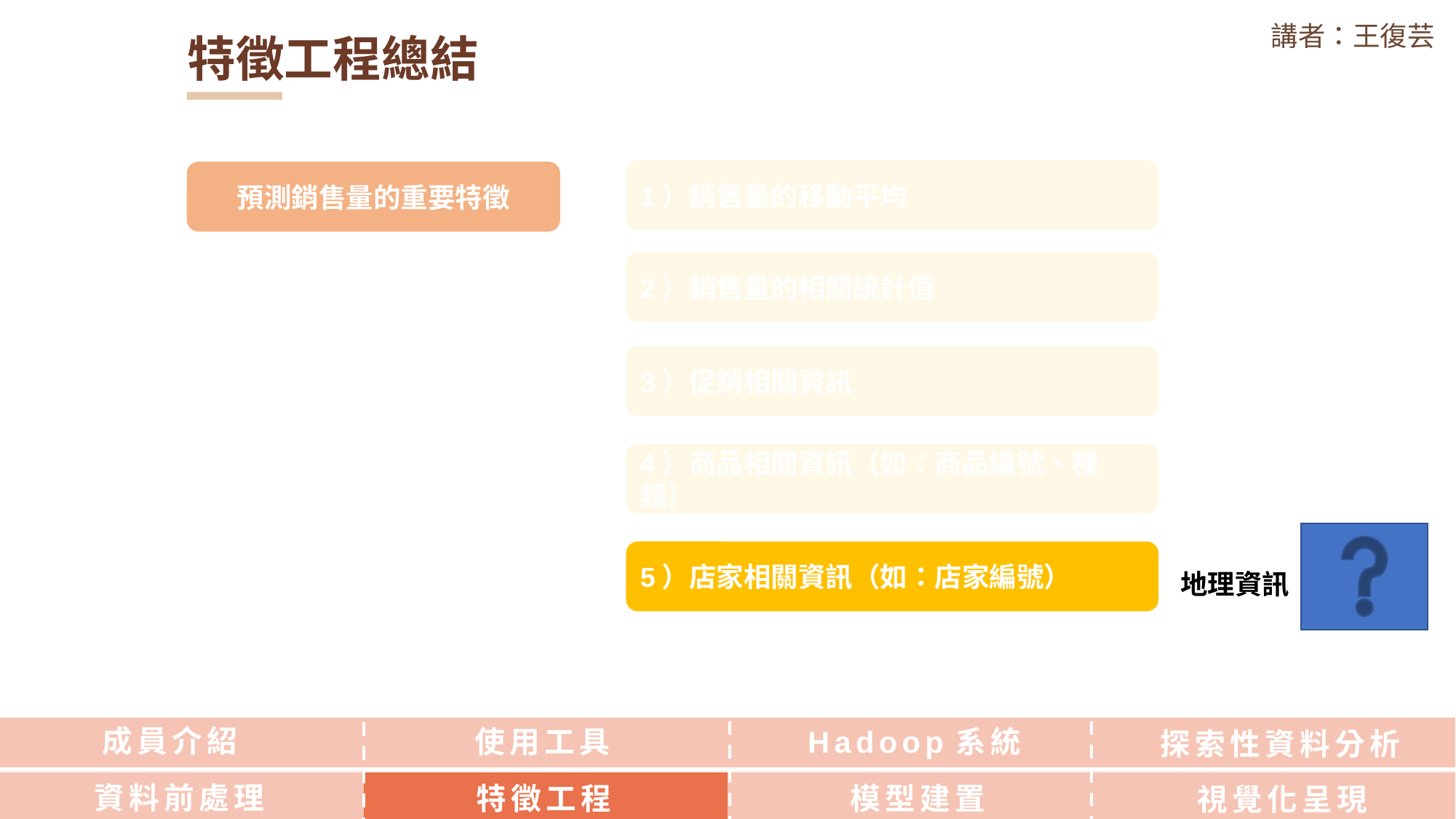

講者：王復芸
特徵工程總結

1）銷售量的移動平均
預測銷售量的重要特徵
2）銷售量的相關統計值
3）促銷相關資訊

4）商品相關資訊（如：商品編號、種類）

5）店家相關資訊（如：店家編號）
地理資訊

成員介紹
使用工具
Hadoop系統
探索性資料分析
資料前處理
特徵工程
模型建置
視覺化呈現